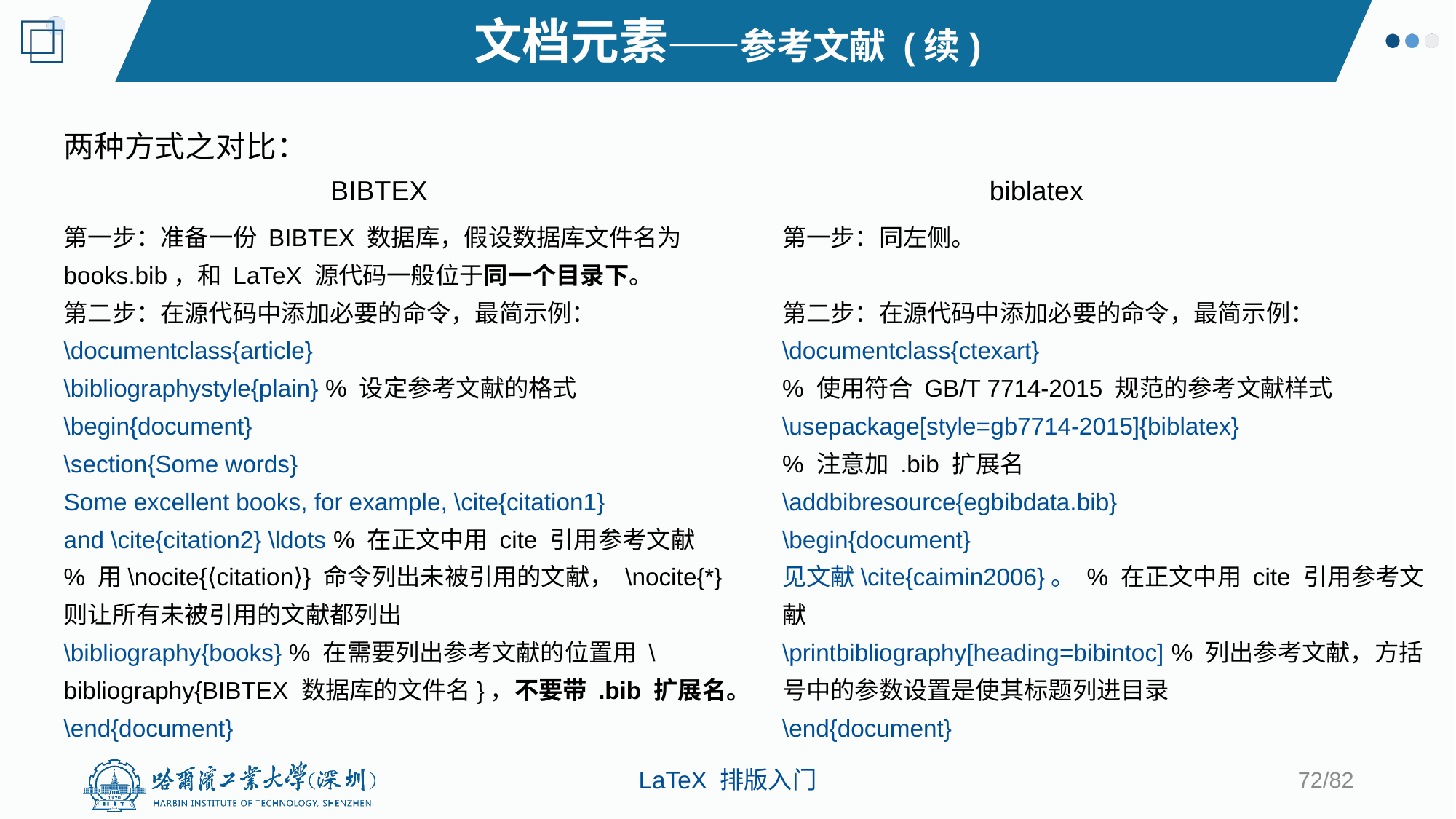

文档元素——参考文献 (续)
两种方式之对比：
BIBTEX
biblatex
第一步：同左侧。

第二步：在源代码中添加必要的命令，最简示例：
\documentclass{ctexart}
% 使用符合 GB/T 7714-2015 规范的参考文献样式
\usepackage[style=gb7714-2015]{biblatex}
% 注意加 .bib 扩展名
\addbibresource{egbibdata.bib}
\begin{document}
见文献\cite{caimin2006}。 % 在正文中用 cite 引用参考文献
\printbibliography[heading=bibintoc] % 列出参考文献，方括号中的参数设置是使其标题列进目录
\end{document}
第一步：准备一份 BIBTEX 数据库，假设数据库文件名为books.bib，和 LaTeX 源代码一般位于同一个目录下。
第二步：在源代码中添加必要的命令，最简示例：
\documentclass{article}
\bibliographystyle{plain} % 设定参考文献的格式
\begin{document}
\section{Some words}
Some excellent books, for example, \cite{citation1}
and \cite{citation2} \ldots % 在正文中用 cite 引用参考文献
% 用\nocite{⟨citation⟩} 命令列出未被引用的文献， \nocite{*} 则让所有未被引用的文献都列出
\bibliography{books} % 在需要列出参考文献的位置用 \bibliography{BIBTEX 数据库的文件名}，不要带 .bib 扩展名。
\end{document}
72/82